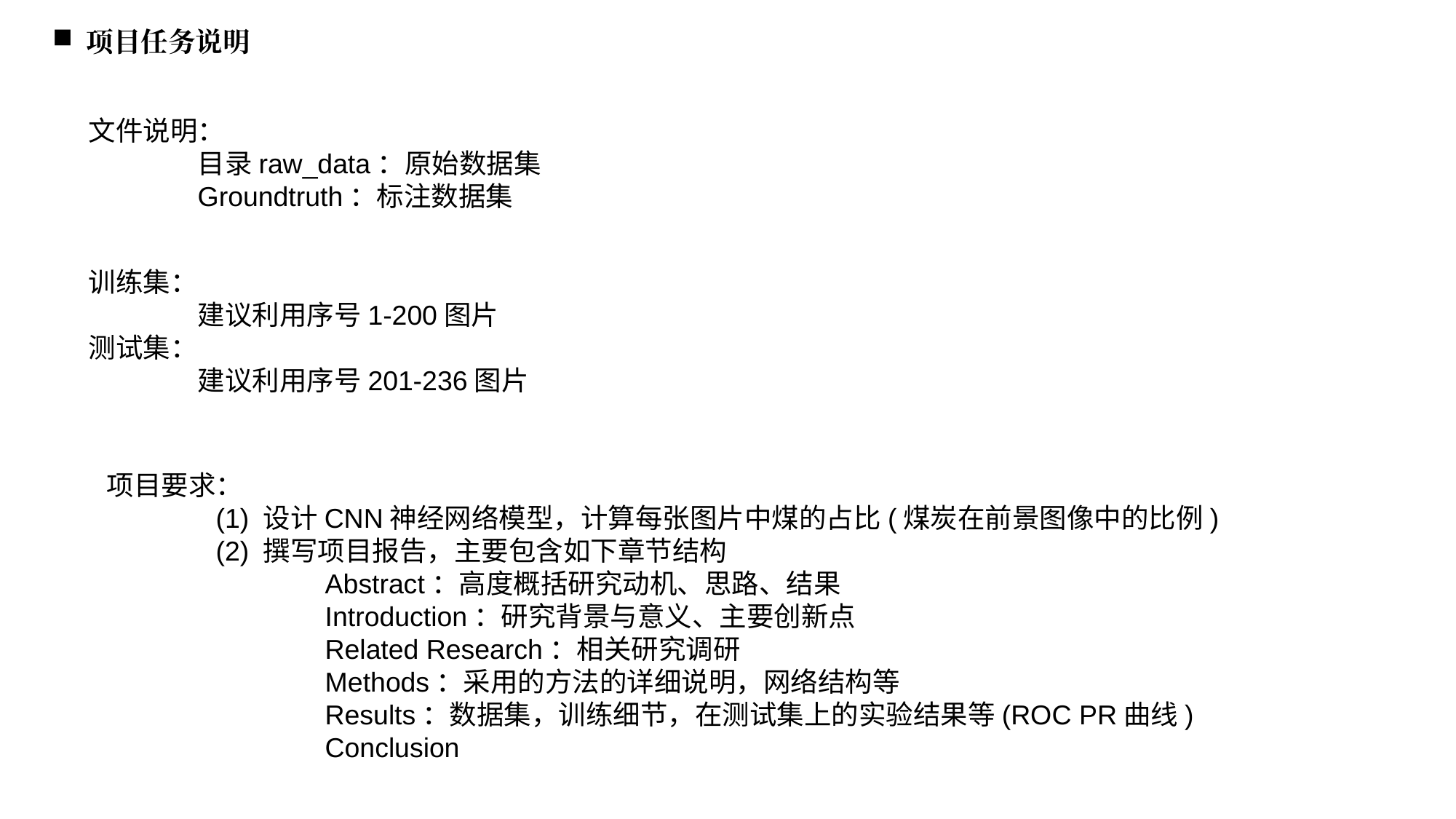

项目任务说明
文件说明：
	目录raw_data：原始数据集
	Groundtruth：标注数据集
训练集：
	建议利用序号1-200图片
测试集：
	建议利用序号201-236图片
项目要求：
	(1) 设计CNN神经网络模型，计算每张图片中煤的占比(煤炭在前景图像中的比例)
	(2) 撰写项目报告，主要包含如下章节结构
		Abstract：高度概括研究动机、思路、结果
		Introduction：研究背景与意义、主要创新点
		Related Research：相关研究调研
		Methods：采用的方法的详细说明，网络结构等
		Results：数据集，训练细节，在测试集上的实验结果等(ROC PR曲线)
		Conclusion